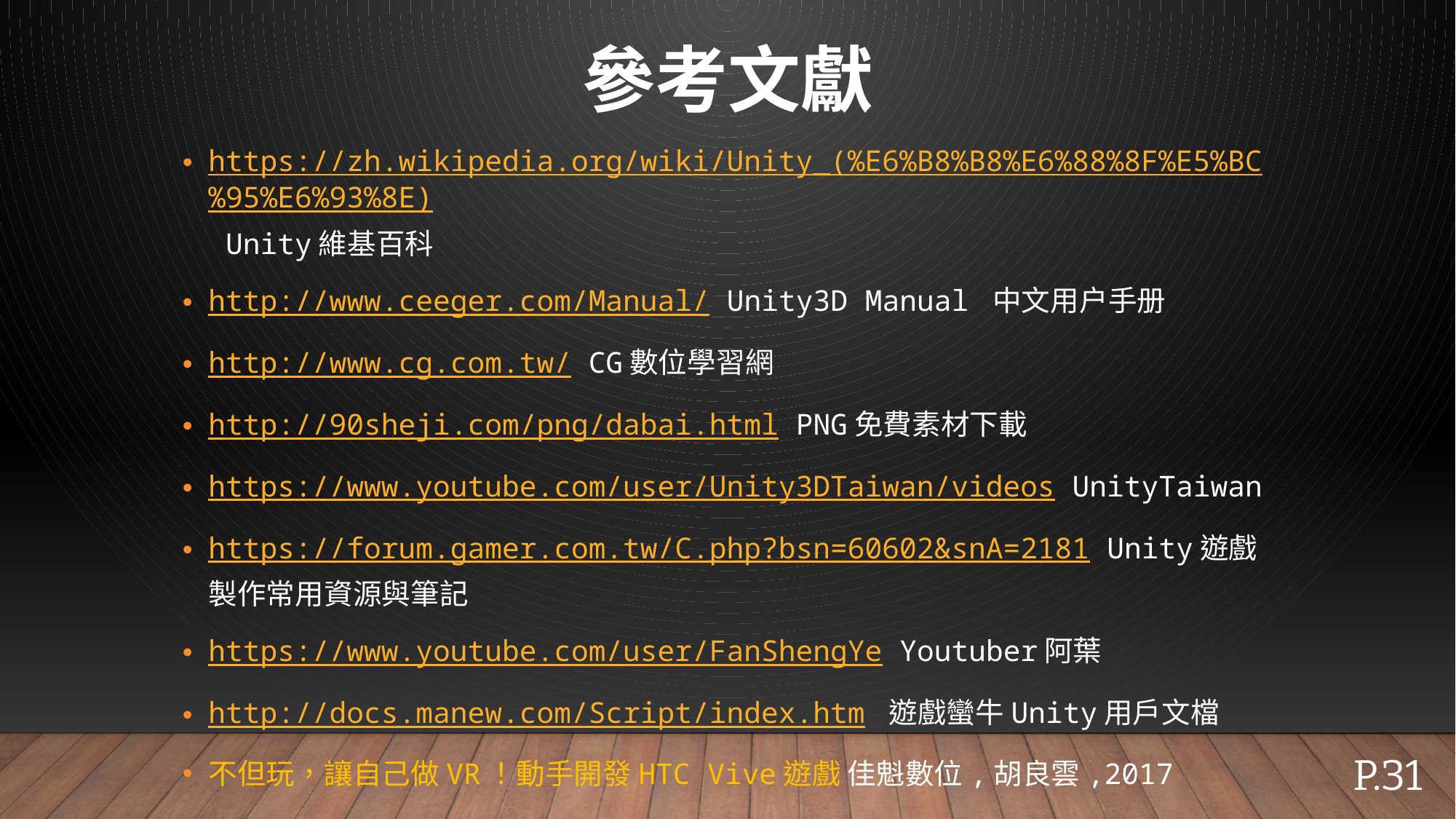

# 參考文獻
https://zh.wikipedia.org/wiki/Unity_(%E6%B8%B8%E6%88%8F%E5%BC%95%E6%93%8E) Unity維基百科
http://www.ceeger.com/Manual/ Unity3D Manual 中文用户手册
http://www.cg.com.tw/ CG數位學習網
http://90sheji.com/png/dabai.html PNG免費素材下載
https://www.youtube.com/user/Unity3DTaiwan/videos UnityTaiwan
https://forum.gamer.com.tw/C.php?bsn=60602&snA=2181 Unity遊戲製作常用資源與筆記
https://www.youtube.com/user/FanShengYe Youtuber阿葉
http://docs.manew.com/Script/index.htm 遊戲蠻牛Unity用戶文檔
不但玩，讓自己做VR！動手開發HTC Vive遊戲 佳魁數位,胡良雲,2017

P.31